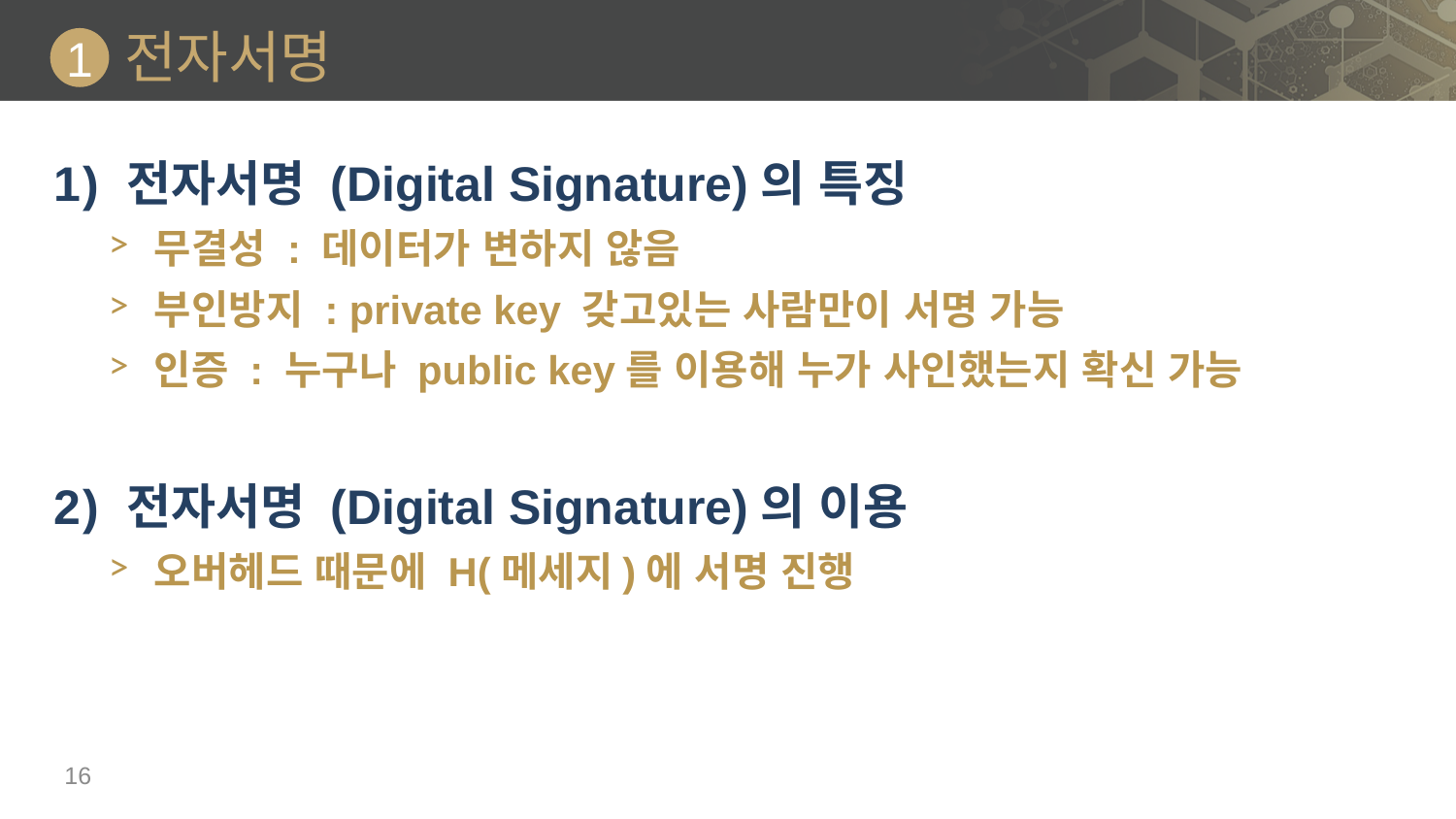

# 전자서명
1
전자서명 (Digital Signature)의 특징
무결성 : 데이터가 변하지 않음
부인방지 : private key 갖고있는 사람만이 서명 가능
인증 : 누구나 public key를 이용해 누가 사인했는지 확신 가능

전자서명 (Digital Signature)의 이용
오버헤드 때문에 H(메세지)에 서명 진행

16